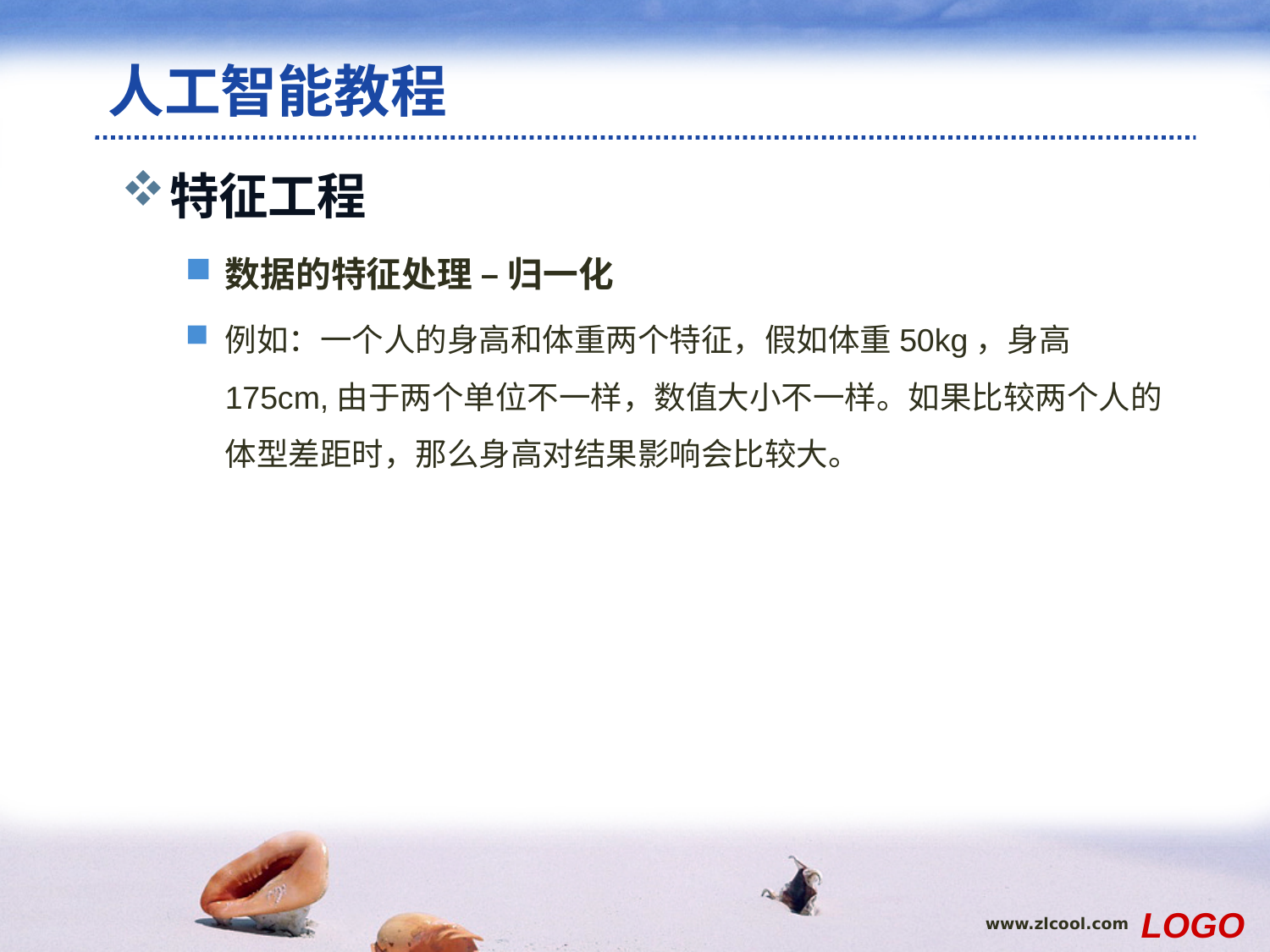

# 人工智能教程
特征工程
数据的特征处理 – 归一化
例如：一个人的身高和体重两个特征，假如体重50kg，身高175cm,由于两个单位不一样，数值大小不一样。如果比较两个人的体型差距时，那么身高对结果影响会比较大。

LOGO
www.zlcool.com